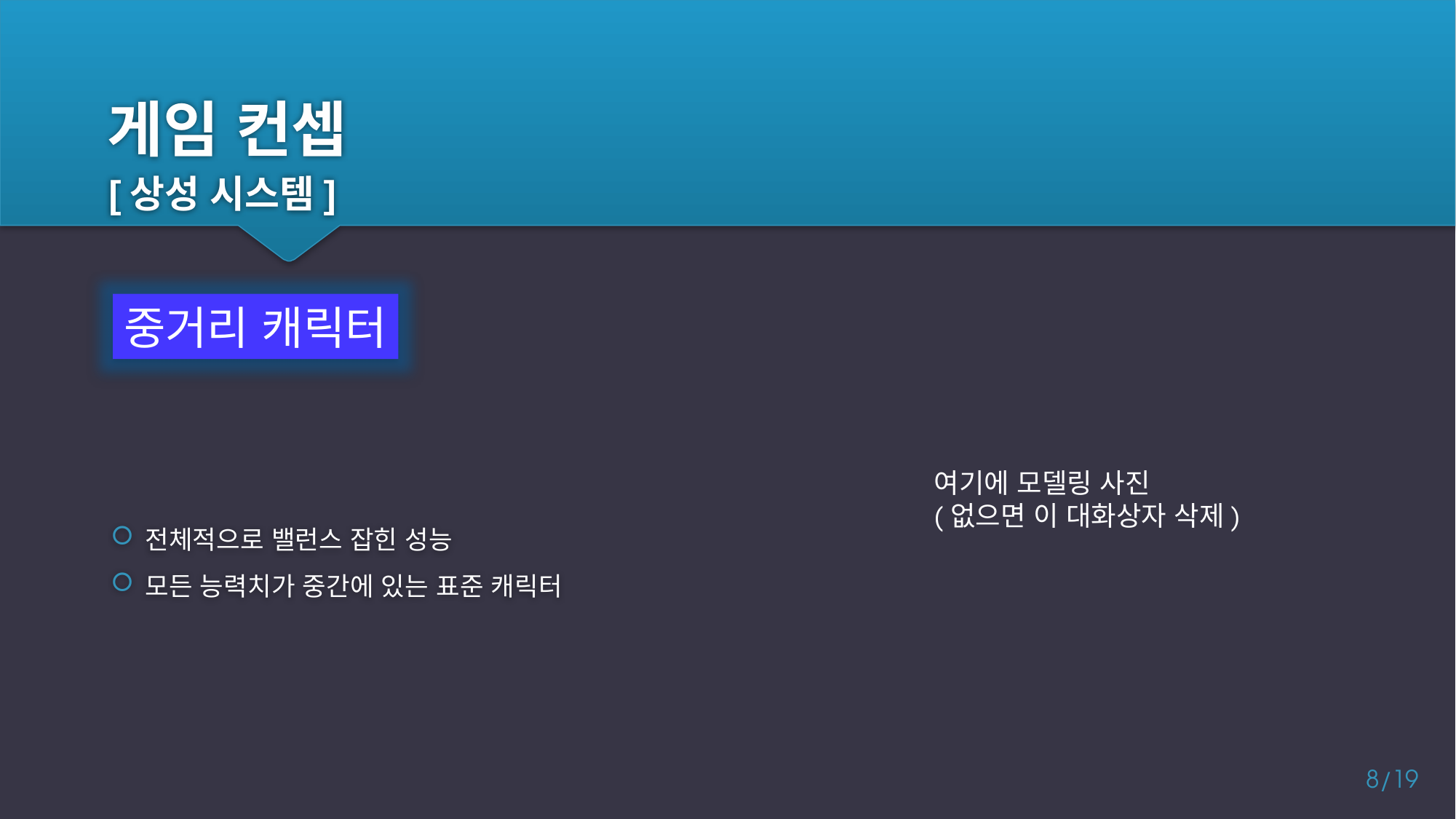

# 게임 컨셉
[상성 시스템]
중거리 캐릭터
전체적으로 밸런스 잡힌 성능
모든 능력치가 중간에 있는 표준 캐릭터
여기에 모델링 사진
(없으면 이 대화상자 삭제)
8/19